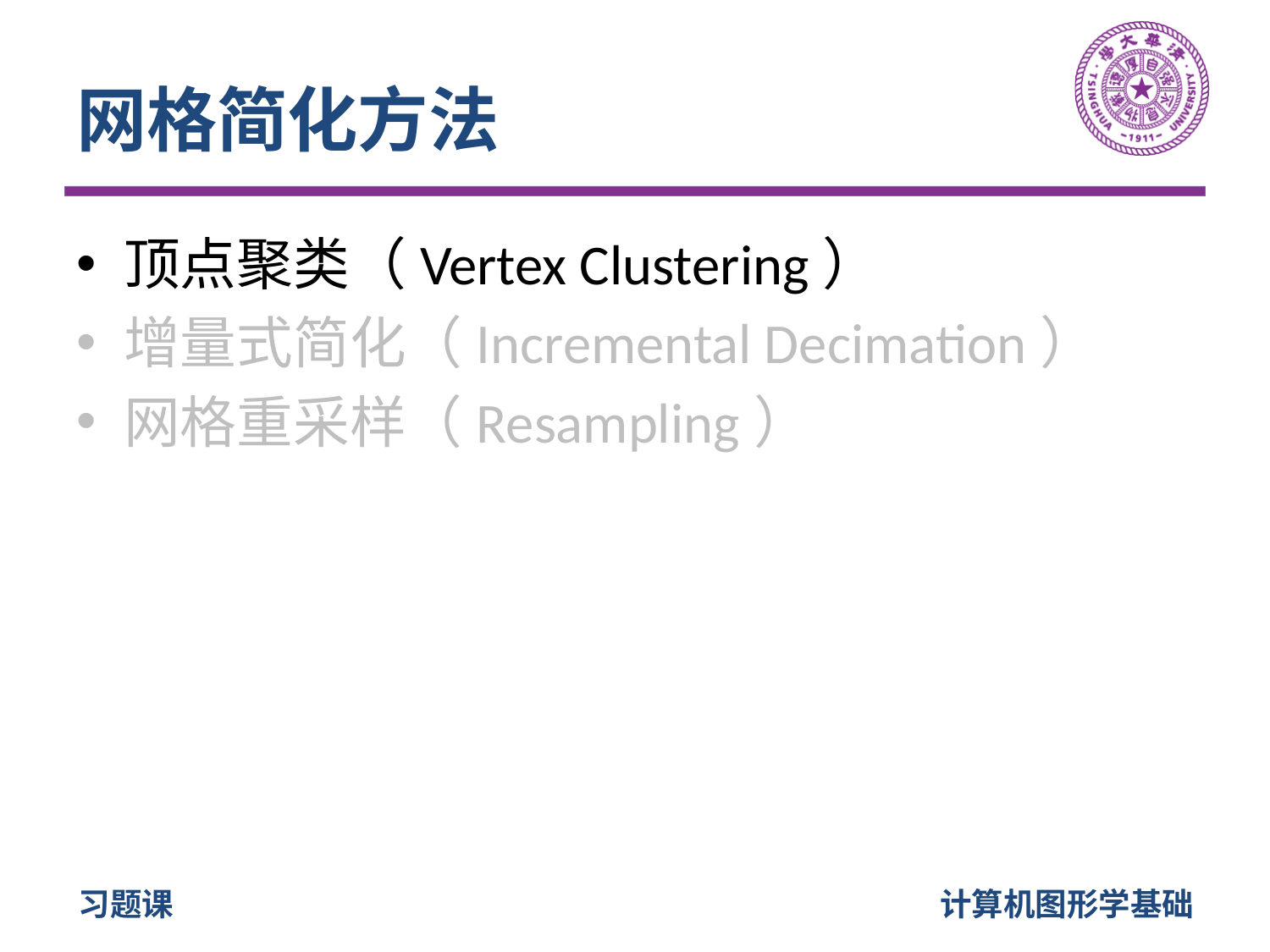

# 网格简化方法
顶点聚类（Vertex Clustering）
增量式简化（Incremental Decimation）
网格重采样（Resampling）